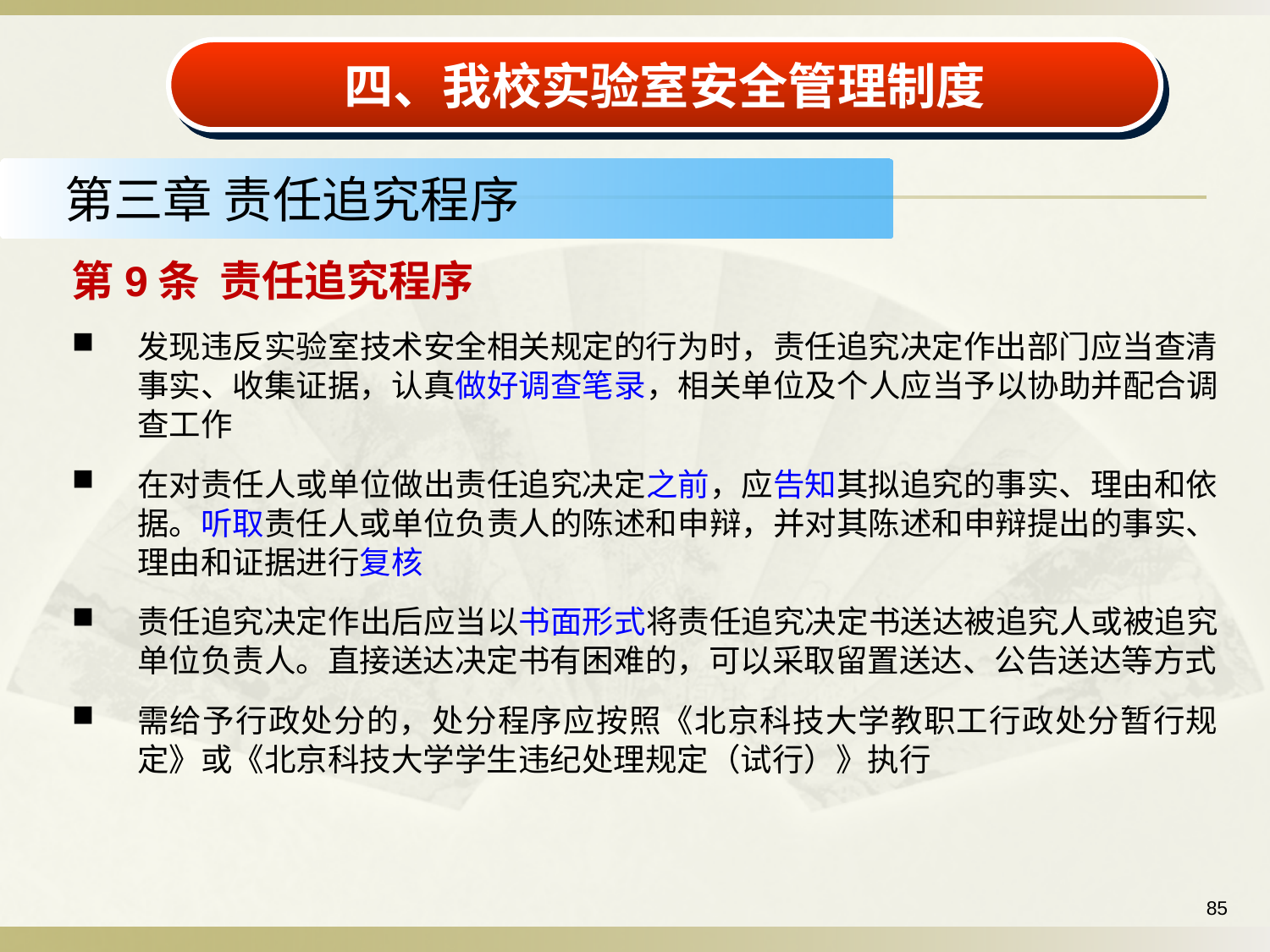

四、我校实验室安全管理制度
第三章 责任追究程序
第9条  责任追究程序
发现违反实验室技术安全相关规定的行为时，责任追究决定作出部门应当查清事实、收集证据，认真做好调查笔录，相关单位及个人应当予以协助并配合调查工作
在对责任人或单位做出责任追究决定之前，应告知其拟追究的事实、理由和依据。听取责任人或单位负责人的陈述和申辩，并对其陈述和申辩提出的事实、理由和证据进行复核
责任追究决定作出后应当以书面形式将责任追究决定书送达被追究人或被追究单位负责人。直接送达决定书有困难的，可以采取留置送达、公告送达等方式
需给予行政处分的，处分程序应按照《北京科技大学教职工行政处分暂行规定》或《北京科技大学学生违纪处理规定（试行）》执行
85